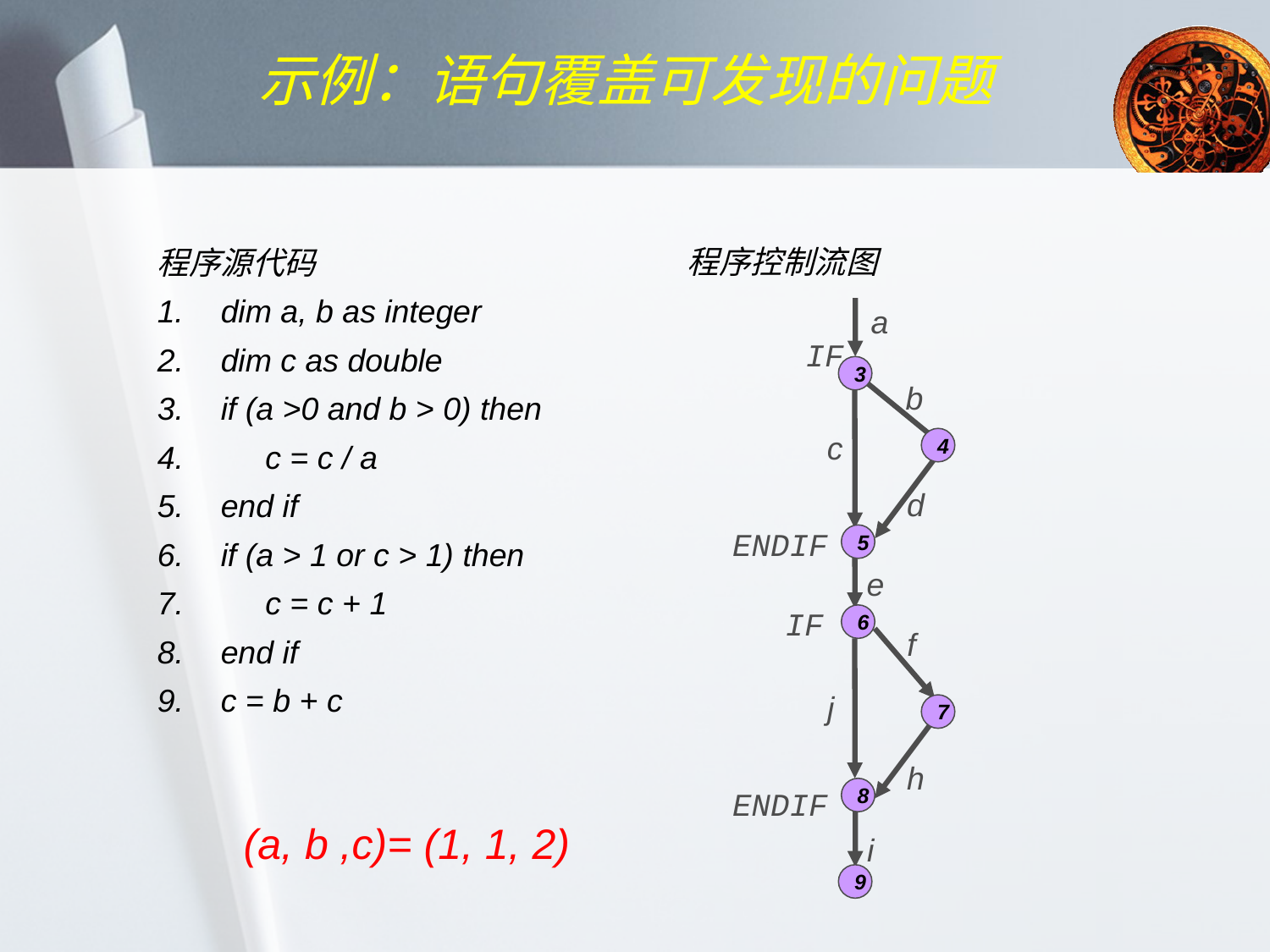

示例：语句覆盖可发现的问题
程序控制流图
程序源代码
1.	dim a, b as integer
dim c as double
if (a >0 and b > 0) then
     c = c / a
end if
if (a > 1 or c > 1) then
     c = c + 1
end if
c = b + c
a

IF
3
b

c
4

d
ENDIF
5

e
IF
6
f

j
7

h
ENDIF
8

i
9
(a, b ,c)= (1, 1, 2)